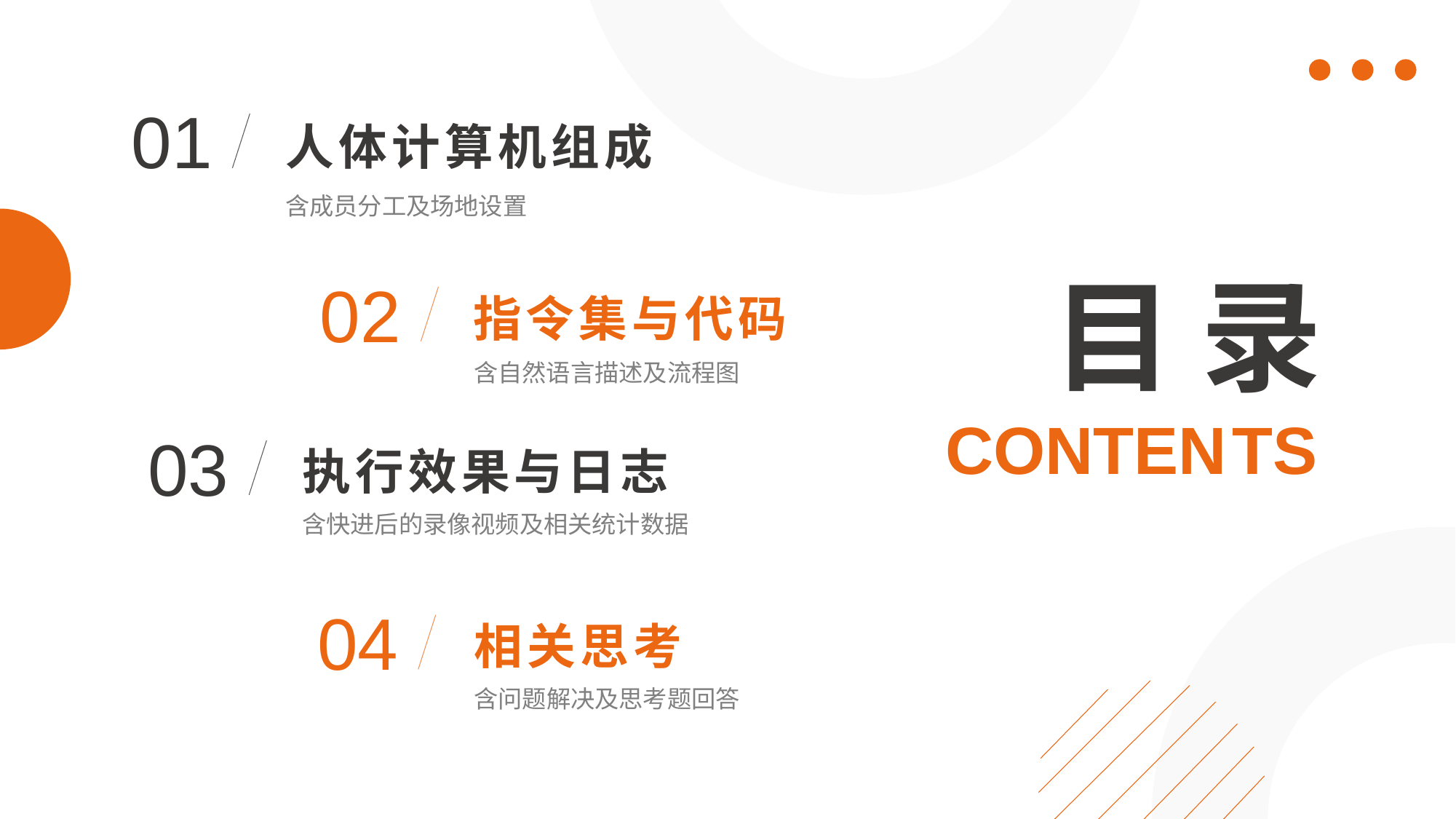

行业PPT模板http://www.1ppt.com/hangye/

人体计算机组成
01
含成员分工及场地设置

指令集与代码
02
目 录
含自然语言描述及流程图
执行效果与日志
CONTEN  TS
03
含快进后的录像视频及相关统计数据

相关思考
04
含问题解决及思考题回答